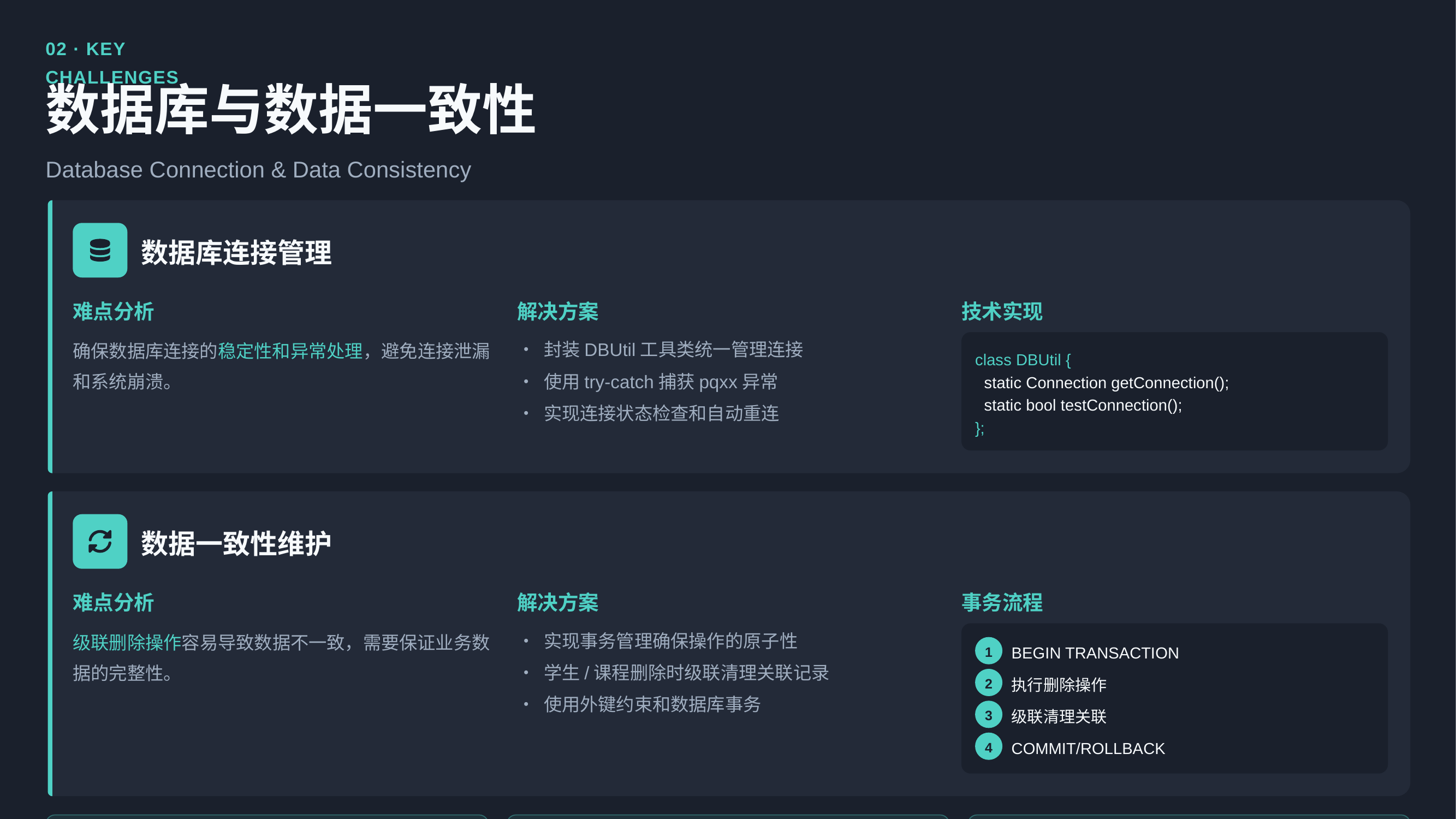

02 · KEY CHALLENGES
数据库与数据一致性
Database Connection & Data Consistency

数据库连接管理

难点分析
解决方案
技术实现
确保数据库连接的稳定性和异常处理，避免连接泄漏和系统崩溃。
• 封装DBUtil工具类统一管理连接

class DBUtil {
• 使用try-catch捕获pqxx异常
static Connection getConnection();
static bool testConnection();
• 实现连接状态检查和自动重连
};

数据一致性维护

难点分析
解决方案
事务流程
级联删除操作容易导致数据不一致，需要保证业务数据的完整性。
• 实现事务管理确保操作的原子性

1

BEGIN TRANSACTION
• 学生/课程删除时级联清理关联记录
2

执行删除操作
• 使用外键约束和数据库事务
3

级联清理关联
4

COMMIT/ROLLBACK

ACID特性
外键约束
异常安全

原子性、一致性、隔离性、持久性
维护表间关系，防止脏数据
自动回滚，数据不丢失